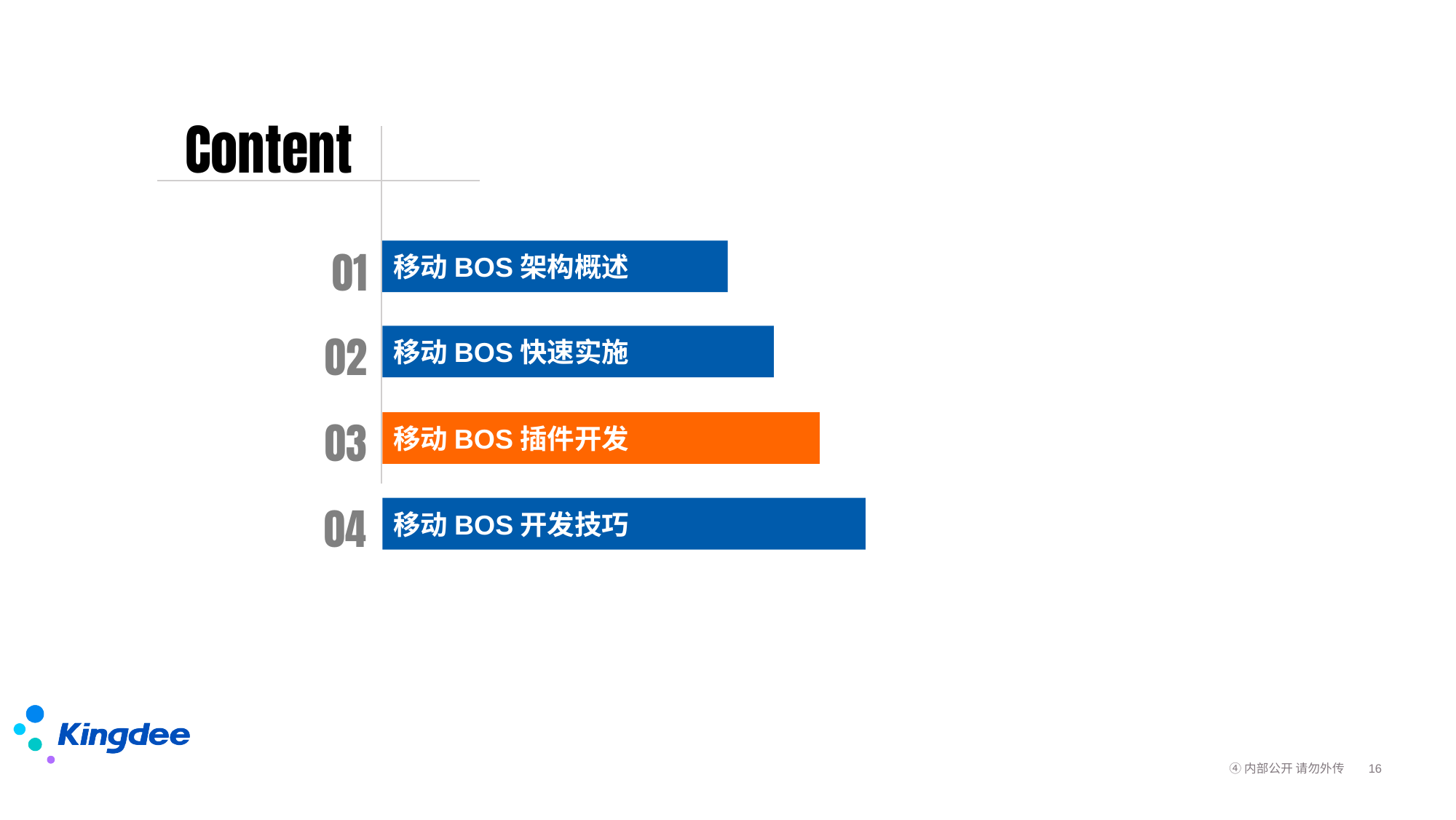

Content
01
移动BOS架构概述
02
移动BOS快速实施
03
移动BOS插件开发
04
移动BOS开发技巧